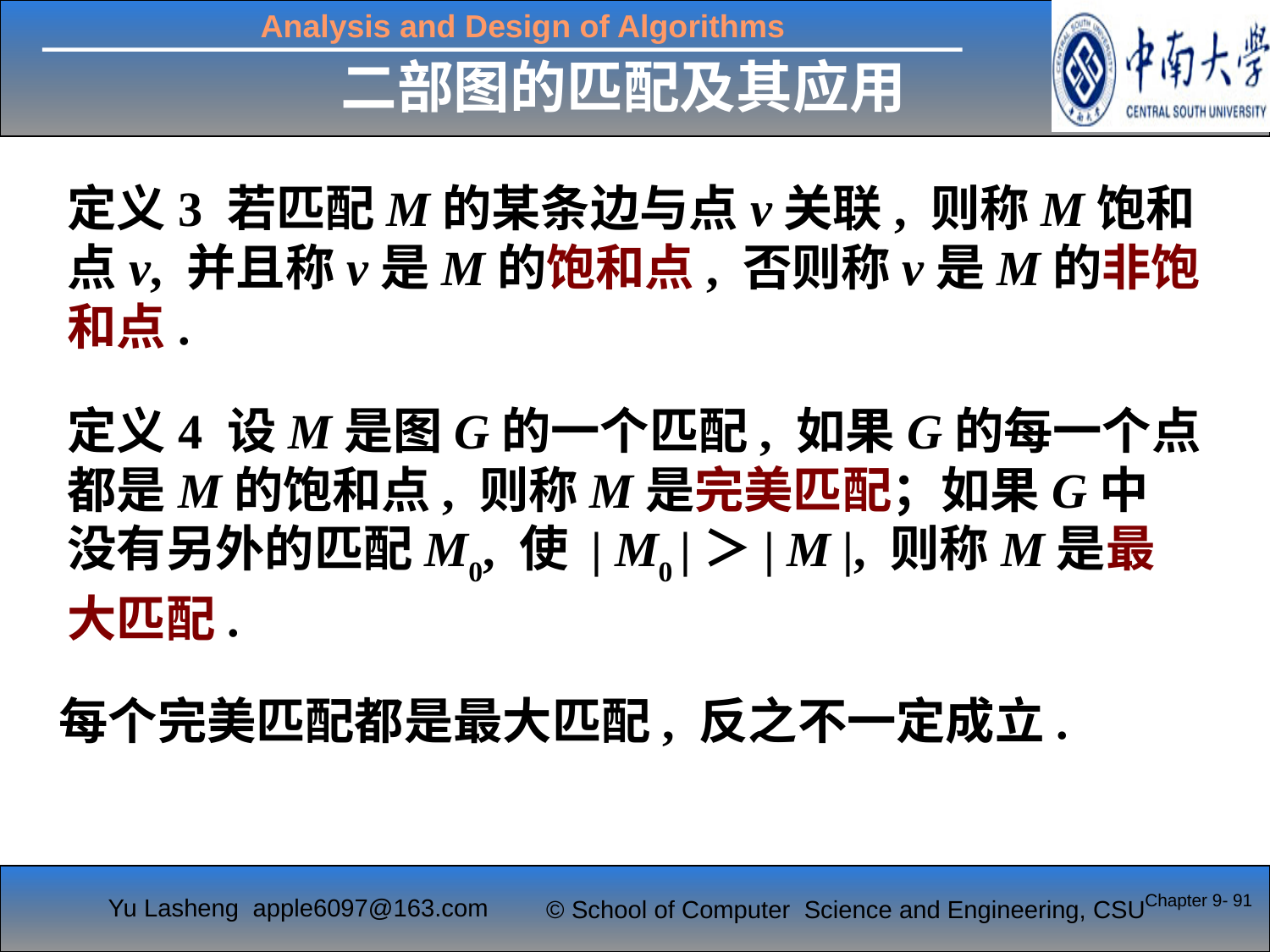

二部图的匹配及其应用
定义3 若匹配M的某条边与点v关联, 则称M饱和
点v, 并且称v是M的饱和点, 否则称v是M的非饱
和点.
定义4 设M是图G的一个匹配, 如果G的每一个点
都是M的饱和点, 则称M是完美匹配；如果G中
没有另外的匹配M0, 使 | M0 |＞| M |, 则称M是最
大匹配.
每个完美匹配都是最大匹配, 反之不一定成立.
Chapter 9- 91